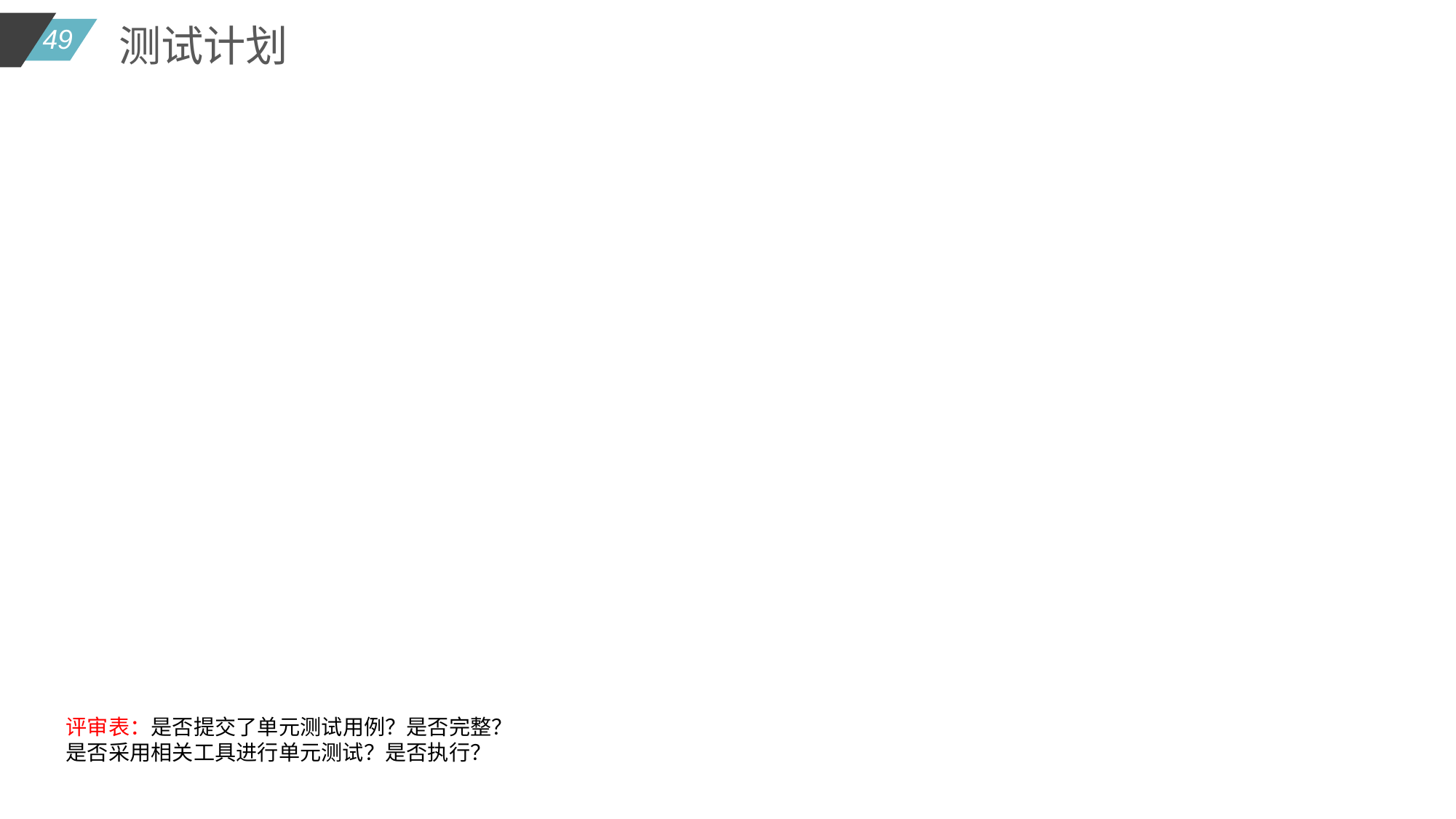

测试计划
评审表：是否提交了单元测试用例？是否完整？
是否采用相关工具进行单元测试？是否执行？